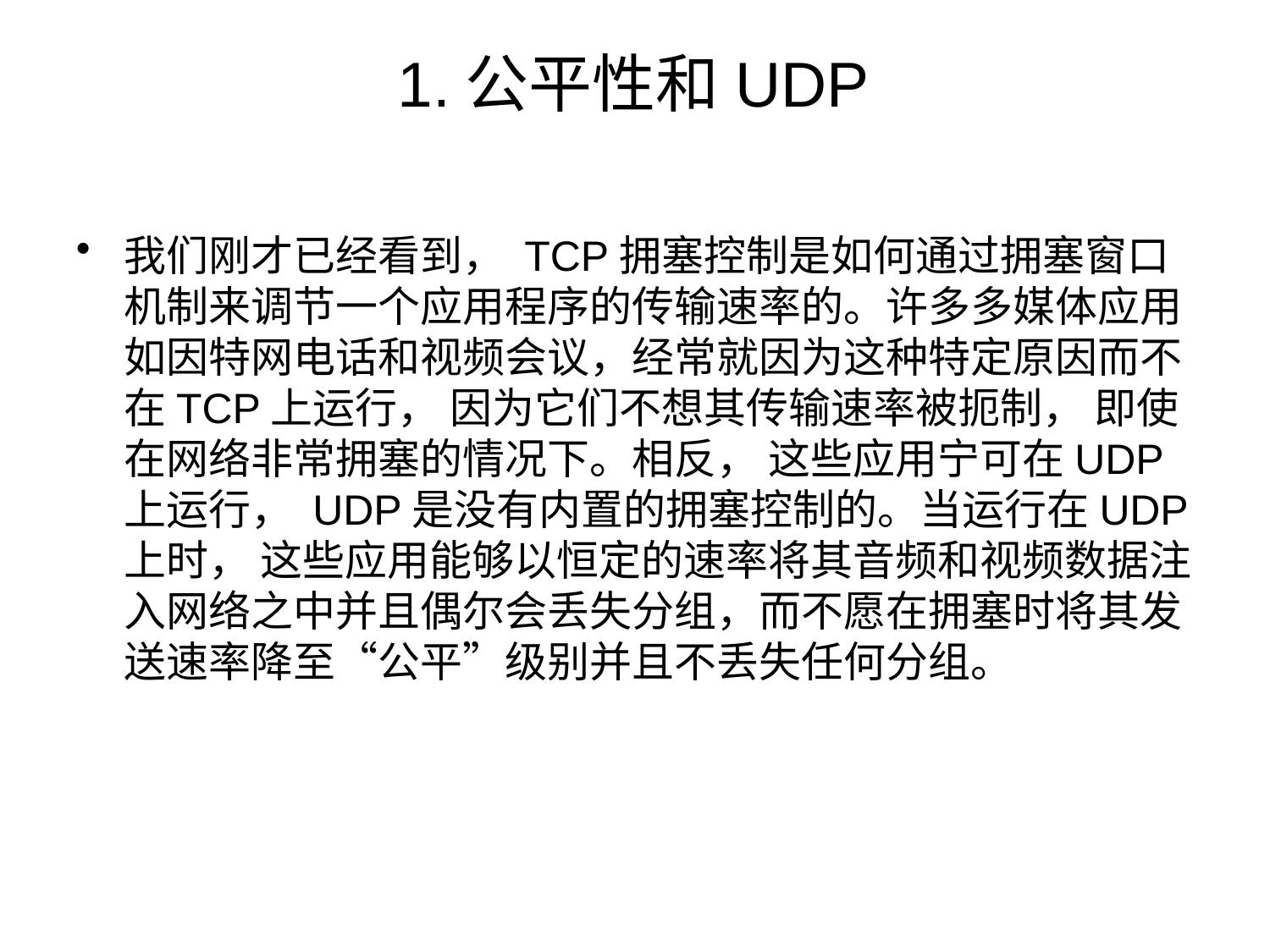

# 1.公平性和UDP
我们刚才已经看到， TCP拥塞控制是如何通过拥塞窗口机制来调节一个应用程序的传输速率的。许多多媒体应用如因特网电话和视频会议，经常就因为这种特定原因而不在TCP上运行， 因为它们不想其传输速率被扼制， 即使在网络非常拥塞的情况下。相反， 这些应用宁可在UDP上运行， UDP是没有内置的拥塞控制的。当运行在UDP上时， 这些应用能够以恒定的速率将其音频和视频数据注入网络之中并且偶尔会丢失分组，而不愿在拥塞时将其发送速率降至“公平”级别并且不丢失任何分组。